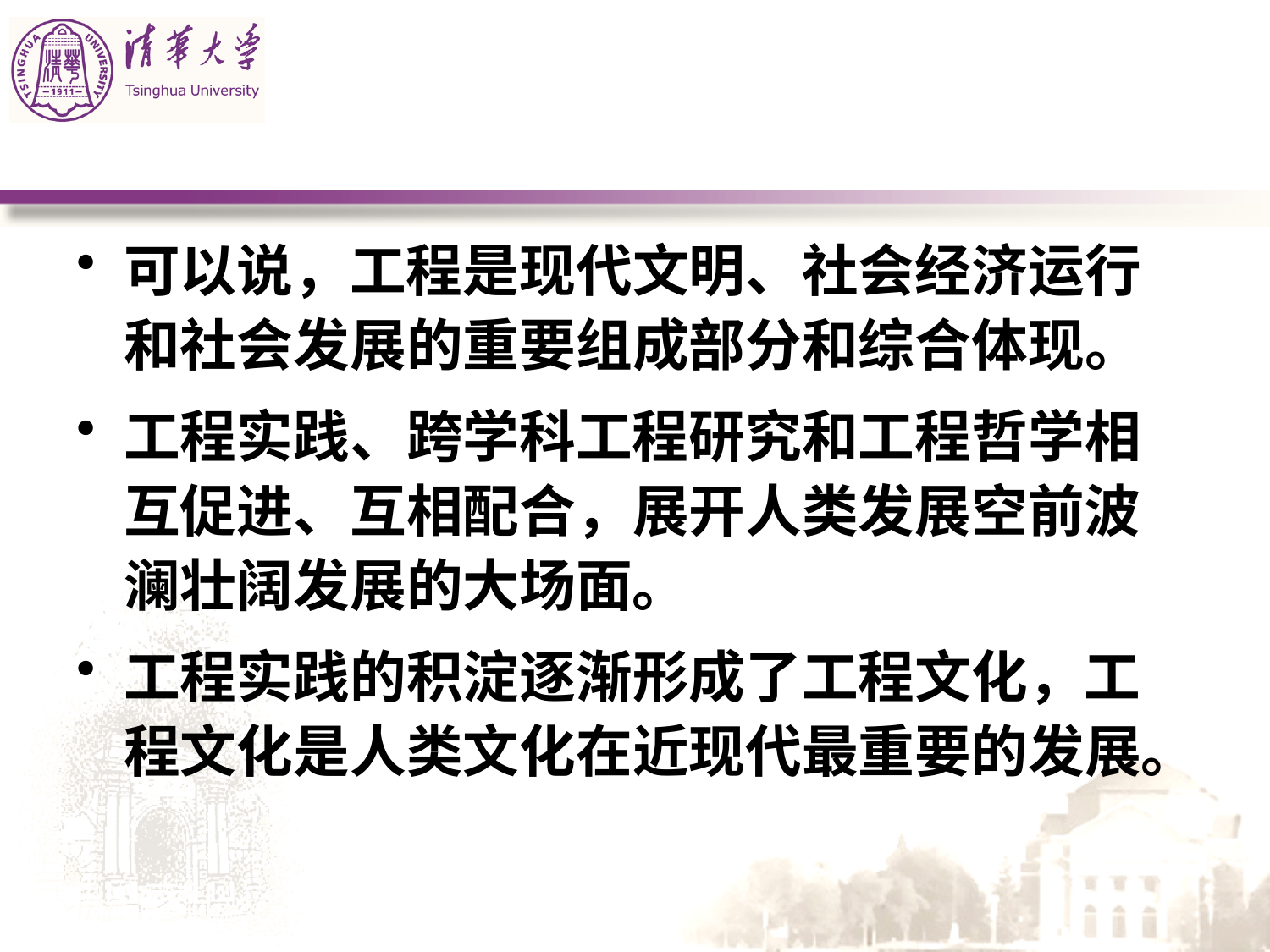

#
可以说，工程是现代文明、社会经济运行和社会发展的重要组成部分和综合体现。
工程实践、跨学科工程研究和工程哲学相互促进、互相配合，展开人类发展空前波澜壮阔发展的大场面。
工程实践的积淀逐渐形成了工程文化，工程文化是人类文化在近现代最重要的发展。